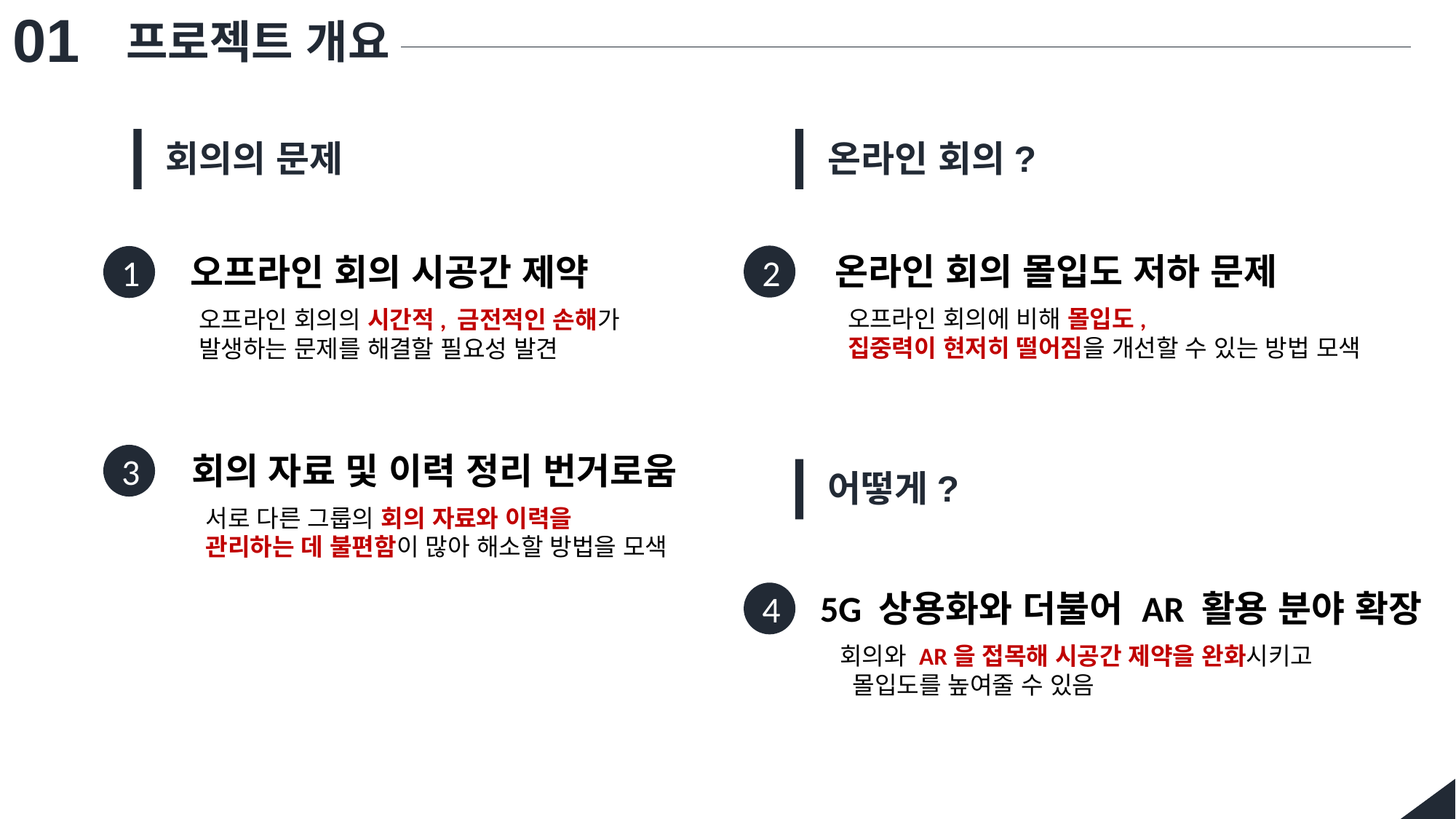

01
프로젝트 개요

회의의 문제
온라인 회의?
온라인 회의 몰입도 저하 문제
오프라인 회의 시공간 제약
2
1
오프라인 회의에 비해 몰입도,
집중력이 현저히 떨어짐을 개선할 수 있는 방법 모색
오프라인 회의의 시간적, 금전적인 손해가
발생하는 문제를 해결할 필요성 발견
회의 자료 및 이력 정리 번거로움
3

어떻게?
서로 다른 그룹의 회의 자료와 이력을
관리하는 데 불편함이 많아 해소할 방법을 모색
5G 상용화와 더불어 AR 활용 분야 확장
4
회의와 AR을 접목해 시공간 제약을 완화시키고
 몰입도를 높여줄 수 있음